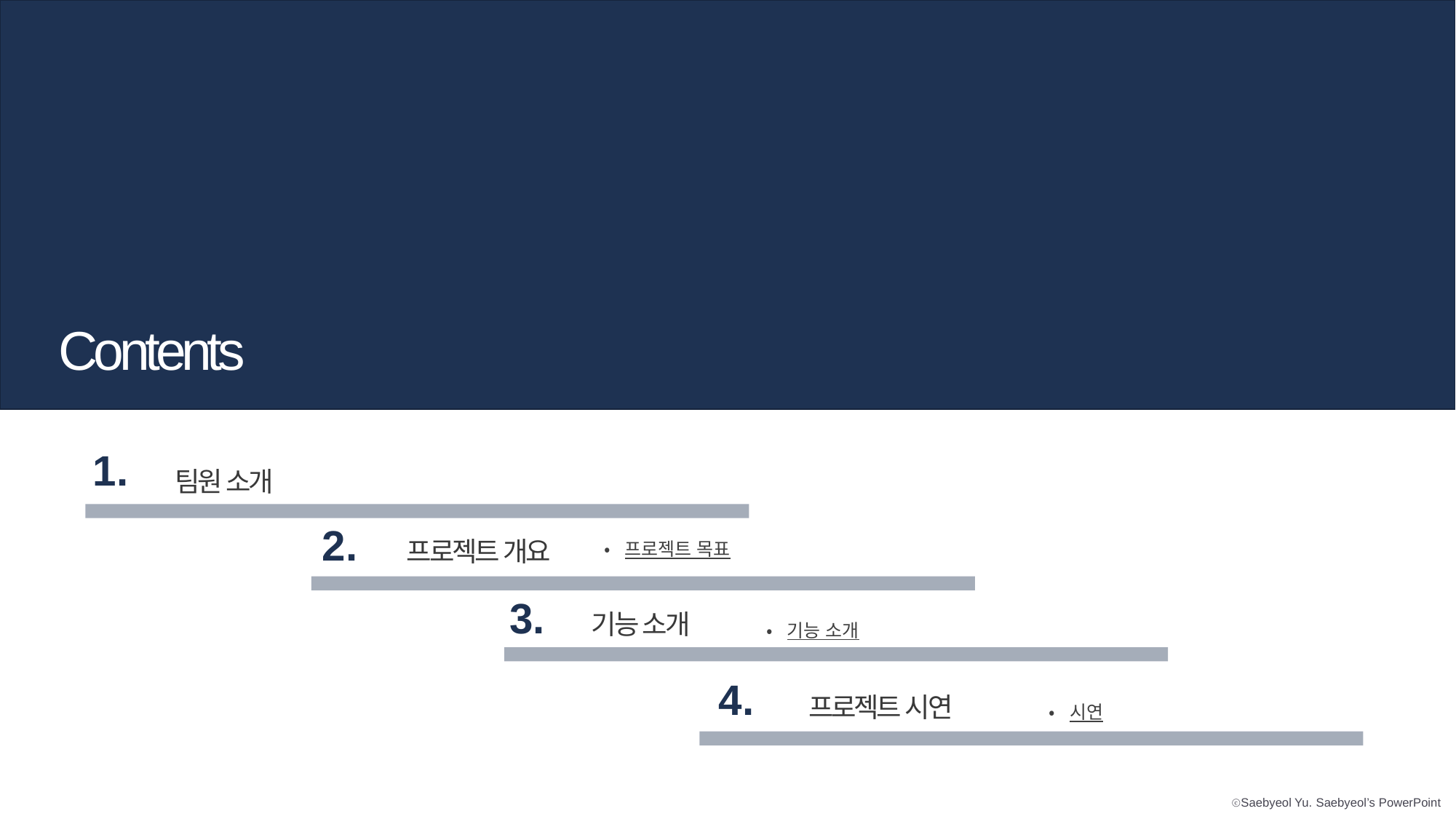

Contents
1.
팀원 소개
2.
프로젝트 개요
•  프로젝트 목표
3.
기능 소개
•  기능 소개
4.
프로젝트 시연
•  시연